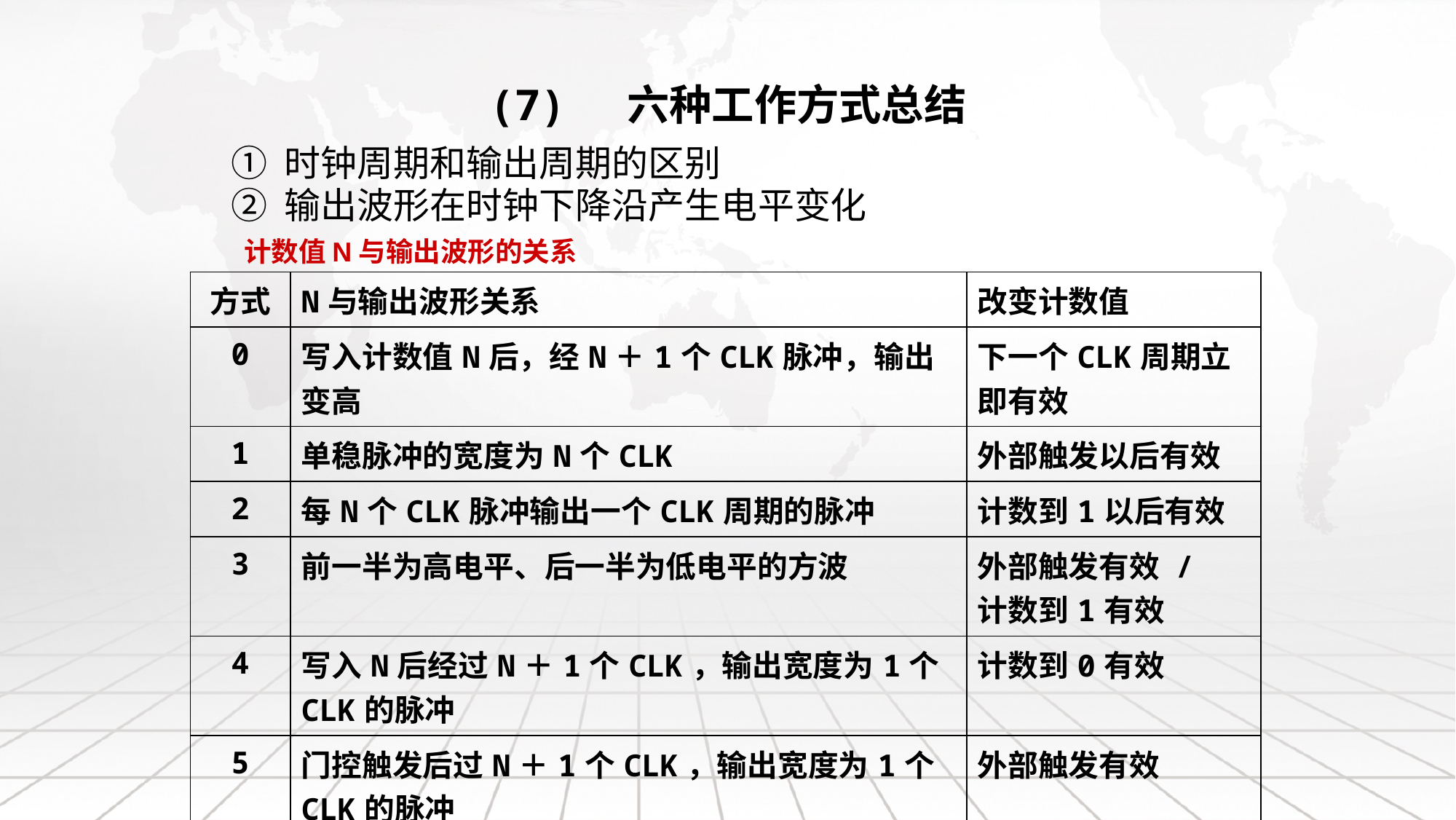

# (7)  六种工作方式总结
① 时钟周期和输出周期的区别
② 输出波形在时钟下降沿产生电平变化

计数值N与输出波形的关系
| 方式 | N与输出波形关系 | 改变计数值 |
| --- | --- | --- |
| 0 | 写入计数值N后，经N＋1个CLK脉冲，输出变高 | 下一个CLK周期立即有效 |
| 1 | 单稳脉冲的宽度为N个CLK | 外部触发以后有效 |
| 2 | 每N个CLK脉冲输出一个CLK周期的脉冲 | 计数到1以后有效 |
| 3 | 前一半为高电平、后一半为低电平的方波 | 外部触发有效 / 计数到1有效 |
| 4 | 写入N后经过N＋1个CLK，输出宽度为1个CLK的脉冲 | 计数到0有效 |
| 5 | 门控触发后过N＋1个CLK，输出宽度为1个CLK的脉冲 | 外部触发有效 |